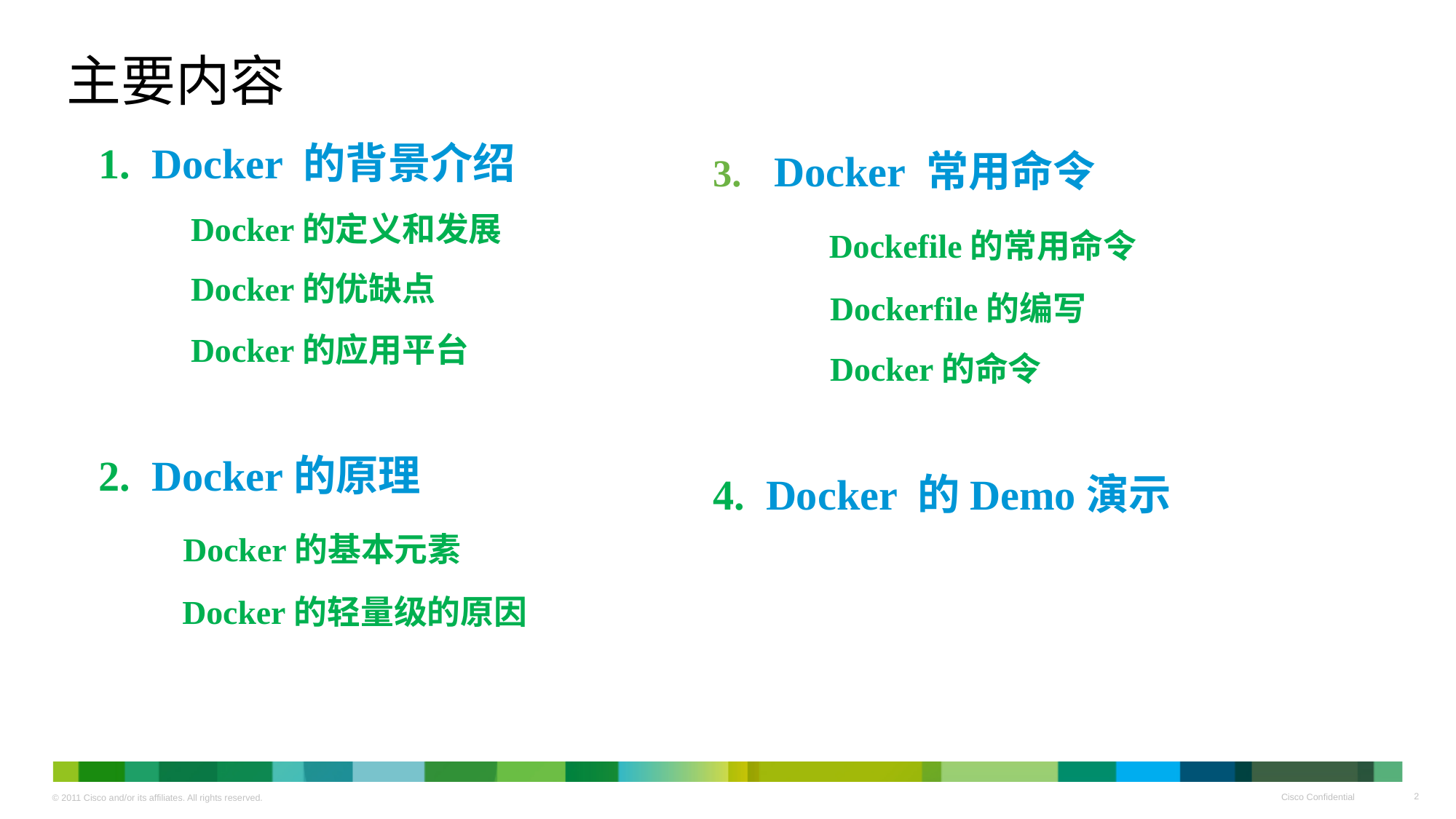

# 主要内容
1.  Docker 的背景介绍
           Docker的定义和发展
           Docker的优缺点
           Docker的应用平台

2.  Docker的原理
        Docker的基本元素
          Docker的轻量级的原因

Docker 常用命令
           Dockefile的常用命令
              Dockerfile的编写
              Docker的命令

4.  Docker 的Demo演示